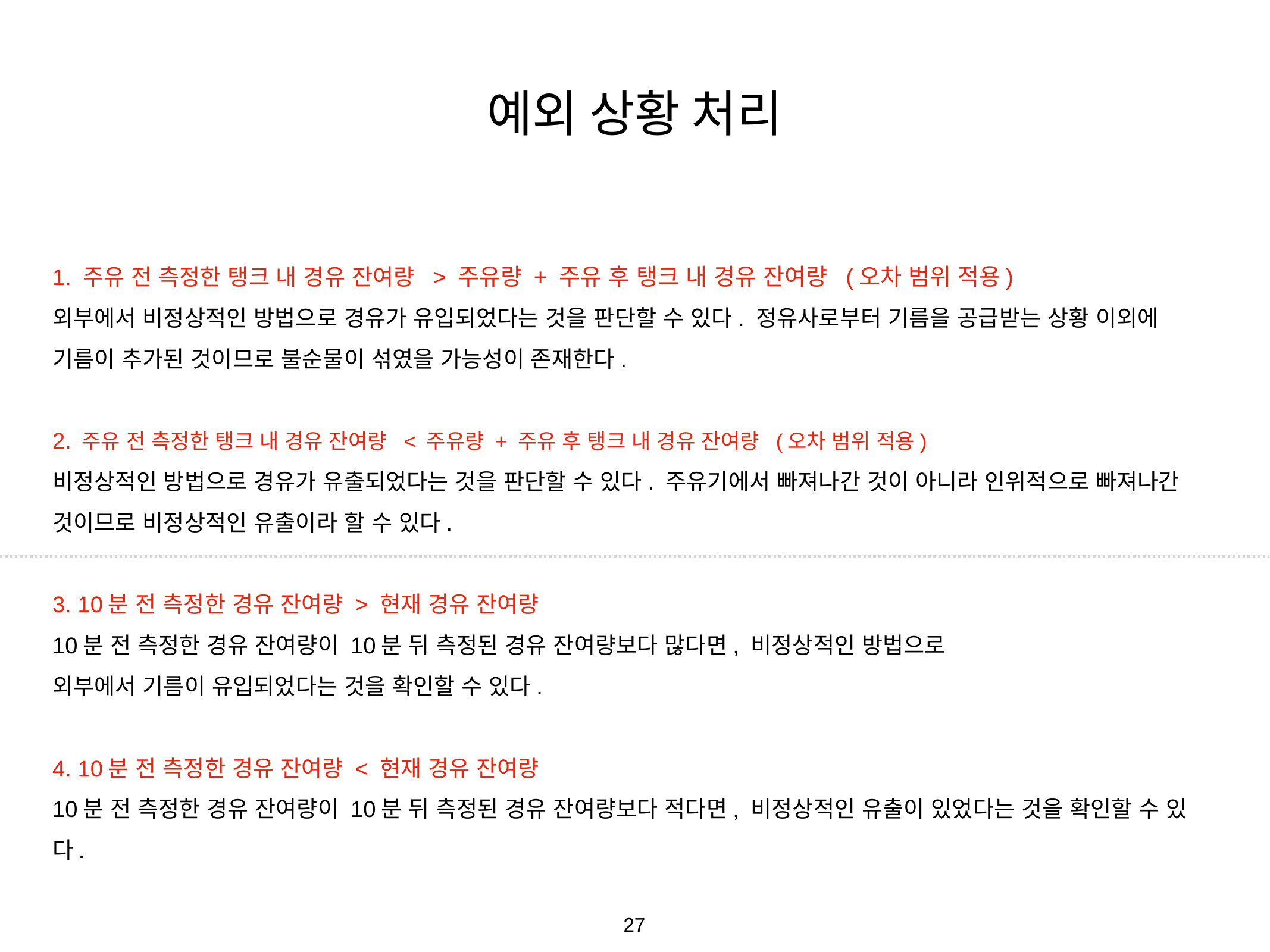

27
예외 상황 처리
1. 주유 전 측정한 탱크 내 경유 잔여량  > 주유량 + 주유 후 탱크 내 경유 잔여량  (오차 범위 적용)
외부에서 비정상적인 방법으로 경유가 유입되었다는 것을 판단할 수 있다. 정유사로부터 기름을 공급받는 상황 이외에 기름이 추가된 것이므로 불순물이 섞였을 가능성이 존재한다.

2. 주유 전 측정한 탱크 내 경유 잔여량  < 주유량 + 주유 후 탱크 내 경유 잔여량  (오차 범위 적용)
비정상적인 방법으로 경유가 유출되었다는 것을 판단할 수 있다. 주유기에서 빠져나간 것이 아니라 인위적으로 빠져나간 것이므로 비정상적인 유출이라 할 수 있다.
3. 10분 전 측정한 경유 잔여량 > 현재 경유 잔여량
10분 전 측정한 경유 잔여량이 10분 뒤 측정된 경유 잔여량보다 많다면, 비정상적인 방법으로
외부에서 기름이 유입되었다는 것을 확인할 수 있다.

4. 10분 전 측정한 경유 잔여량 < 현재 경유 잔여량
10분 전 측정한 경유 잔여량이 10분 뒤 측정된 경유 잔여량보다 적다면, 비정상적인 유출이 있었다는 것을 확인할 수 있다.